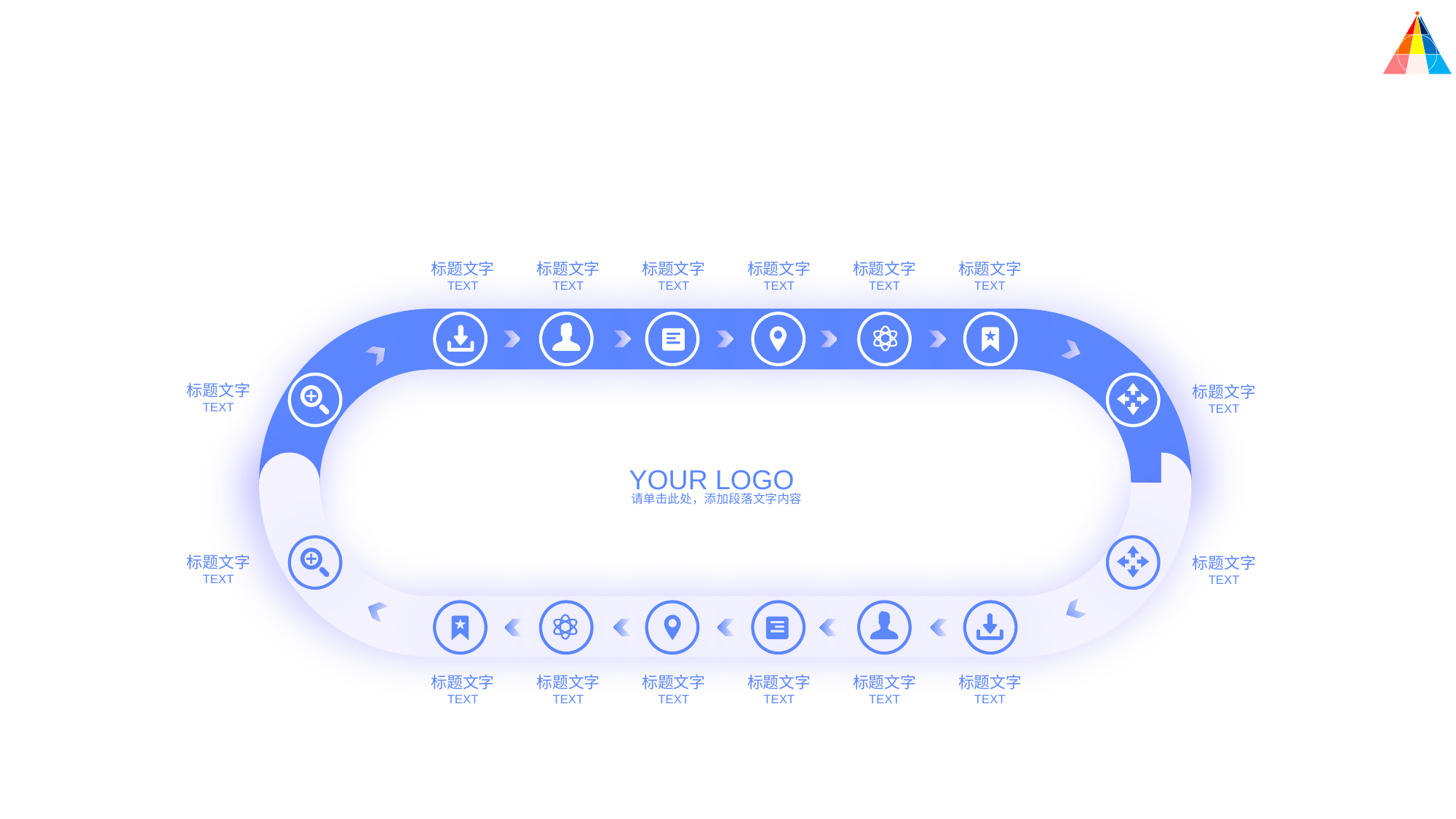

标题文字
TEXT
标题文字
TEXT
标题文字
TEXT
标题文字
TEXT
标题文字
TEXT
标题文字
TEXT

标题文字
TEXT
标题文字
TEXT

YOUR LOGO
请单击此处，添加段落文字内容

标题文字
TEXT
标题文字
TEXT

标题文字
TEXT
标题文字
TEXT
标题文字
TEXT
标题文字
TEXT
标题文字
TEXT
标题文字
TEXT